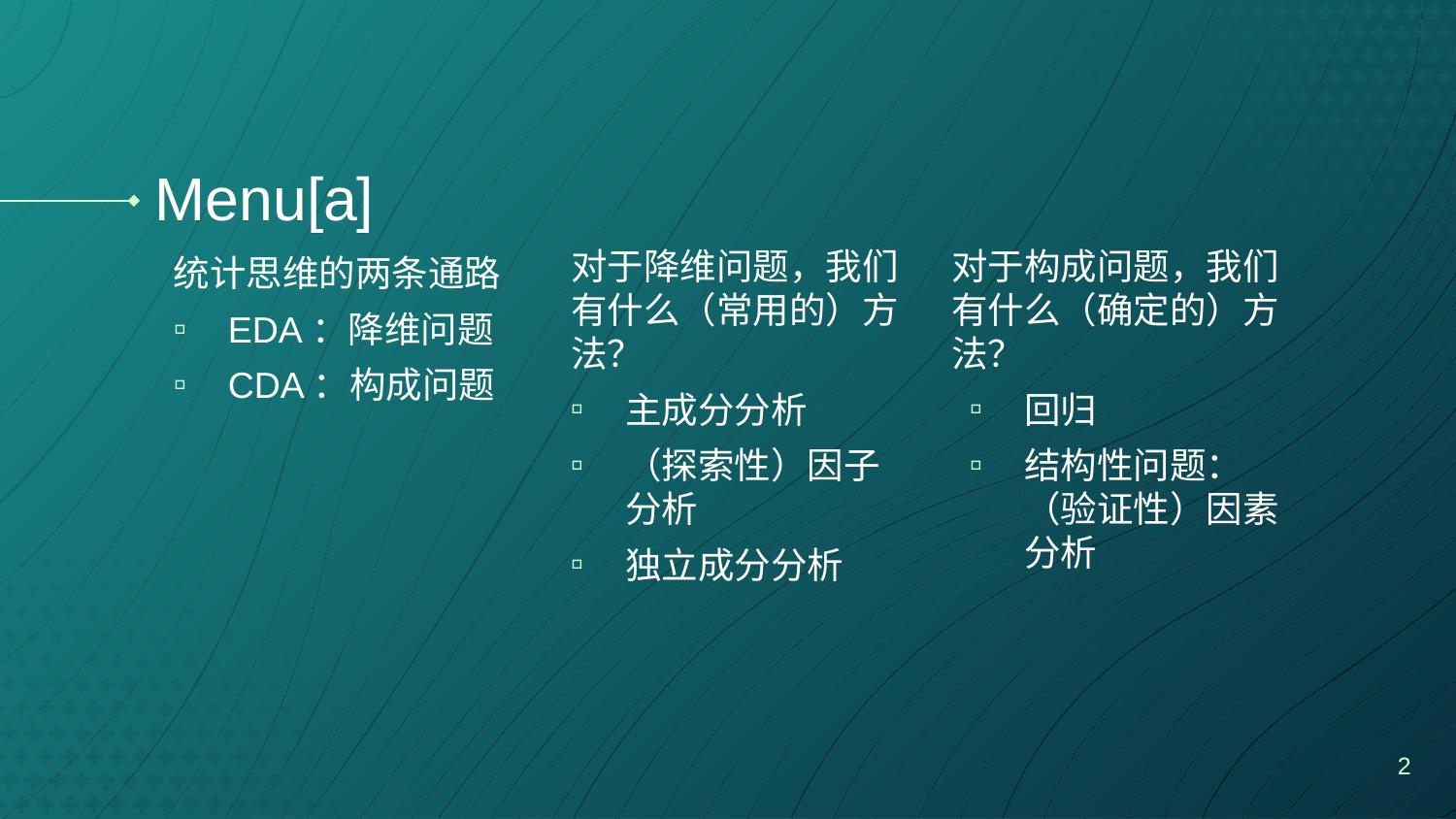

# Menu[a]
对于降维问题，我们有什么（常用的）方法？
主成分分析
（探索性）因子分析
独立成分分析
对于构成问题，我们有什么（确定的）方法？
回归
结构性问题：（验证性）因素分析

统计思维的两条通路
EDA：降维问题
CDA：构成问题
2